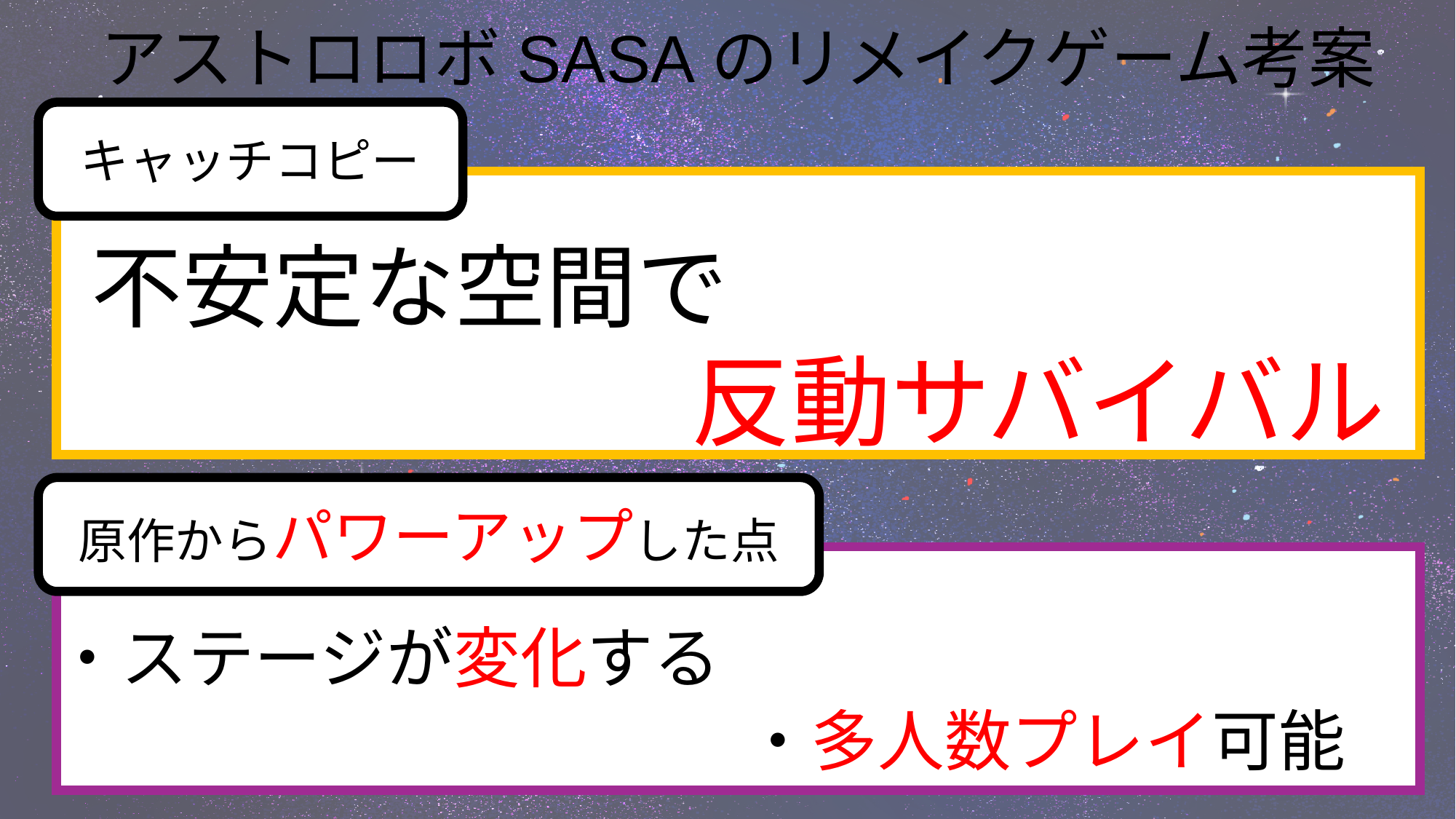

アストロロボSASAのリメイクゲーム考案
キャッチコピー

不安定な空間で
　　　　　　反動サバイバル
原作からパワーアップした点

・ステージが変化する
・多人数プレイ可能